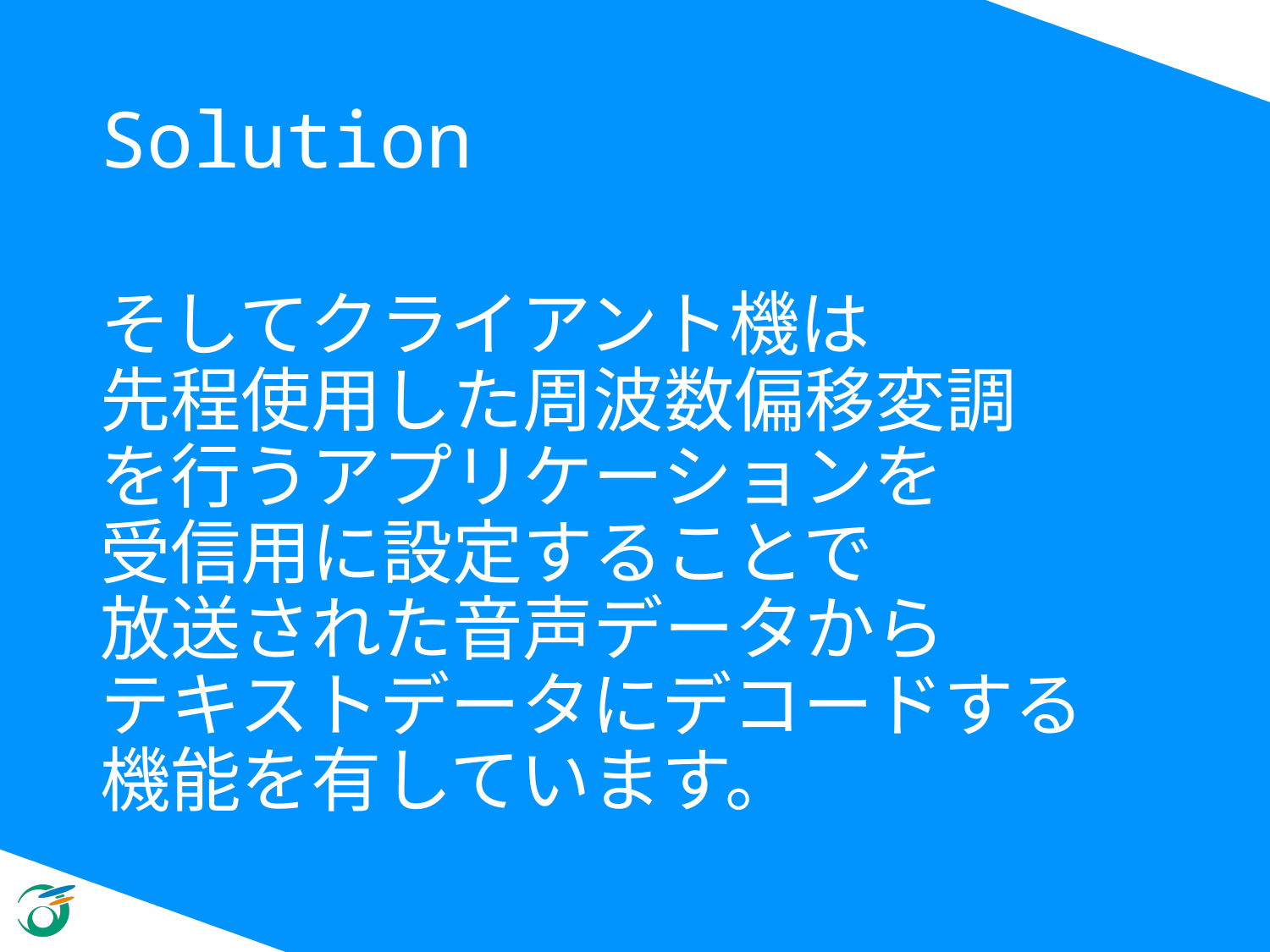

# Solution
そしてクライアント機は
先程使用した周波数偏移変調
を行うアプリケーションを
受信用に設定することで
放送された音声データから
テキストデータにデコードする
機能を有しています。